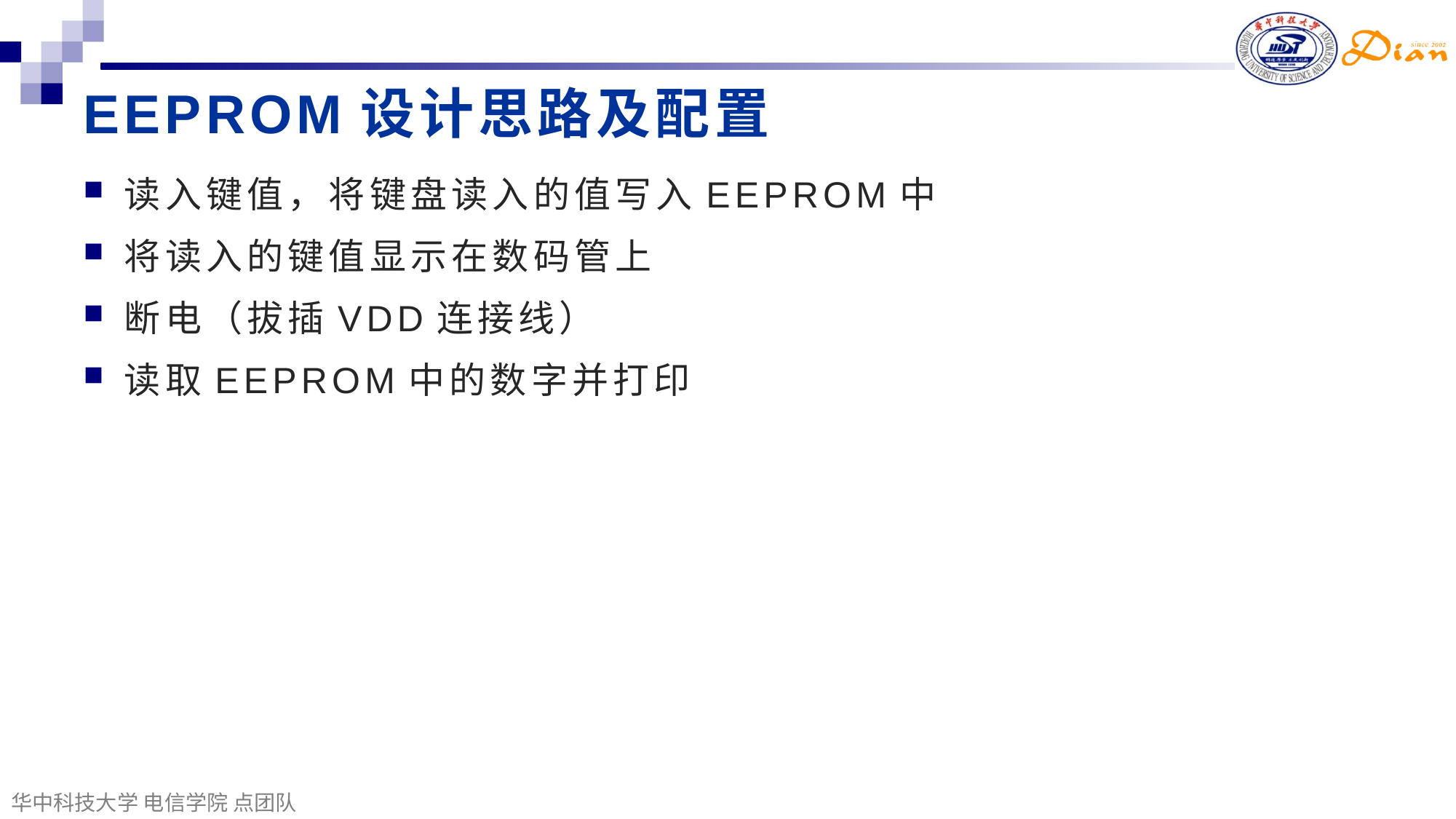

# EEPROM设计思路及配置
读入键值，将键盘读入的值写入EEPROM中
将读入的键值显示在数码管上
断电（拔插VDD连接线）
读取EEPROM中的数字并打印
9
华中科技大学 电信学院 点团队